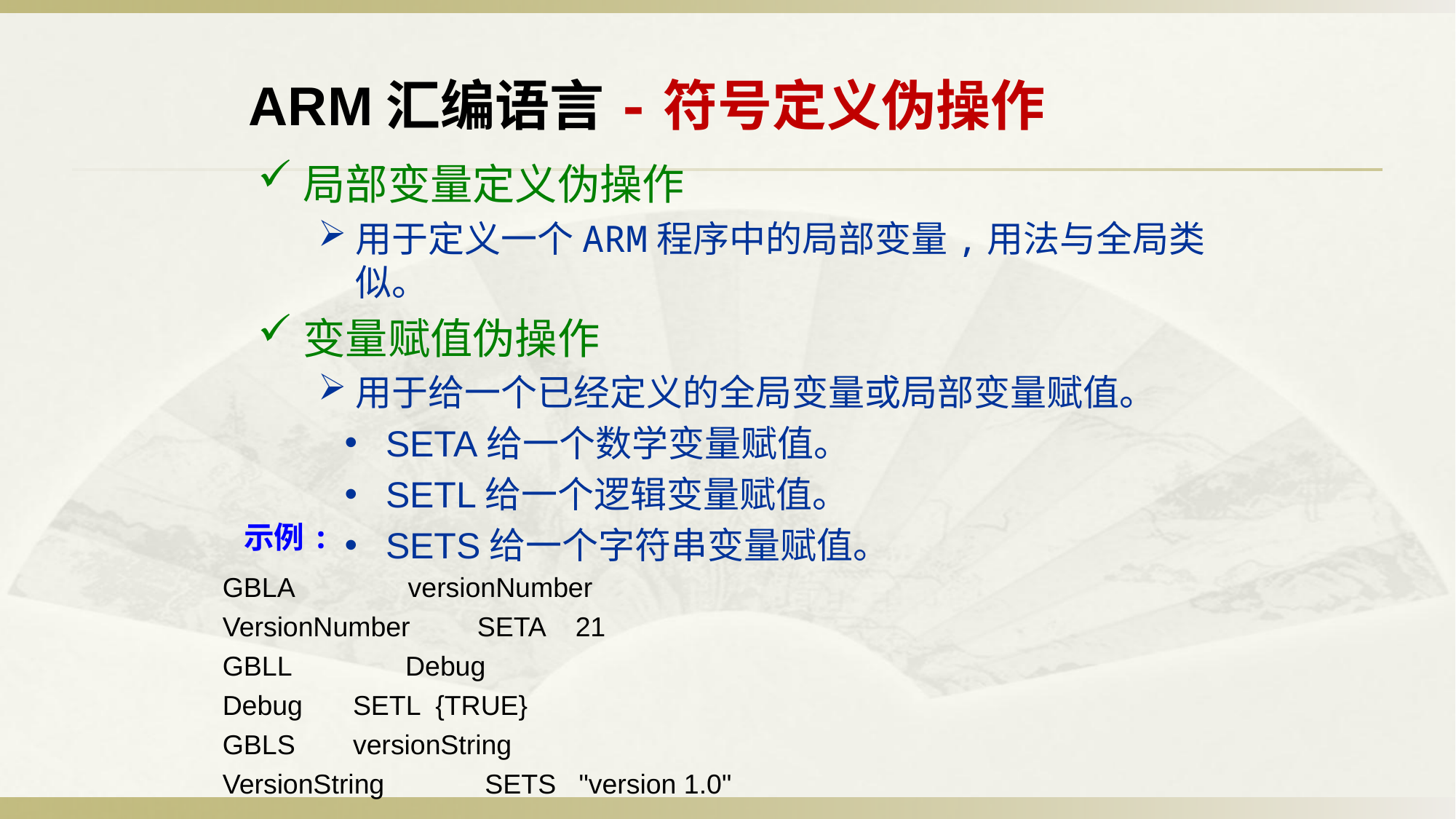

ARM汇编语言-符号定义伪操作
局部变量定义伪操作
用于定义一个ARM程序中的局部变量,用法与全局类似。
变量赋值伪操作
用于给一个已经定义的全局变量或局部变量赋值。
SETA给一个数学变量赋值。
SETL给一个逻辑变量赋值。
SETS给一个字符串变量赋值。

示例:
GBLA               versionNumber
VersionNumber	  SETA    21
GBLL               Debug
Debug	SETL  {TRUE}
GBLS	versionString
VersionString	   SETS   "version 1.0"